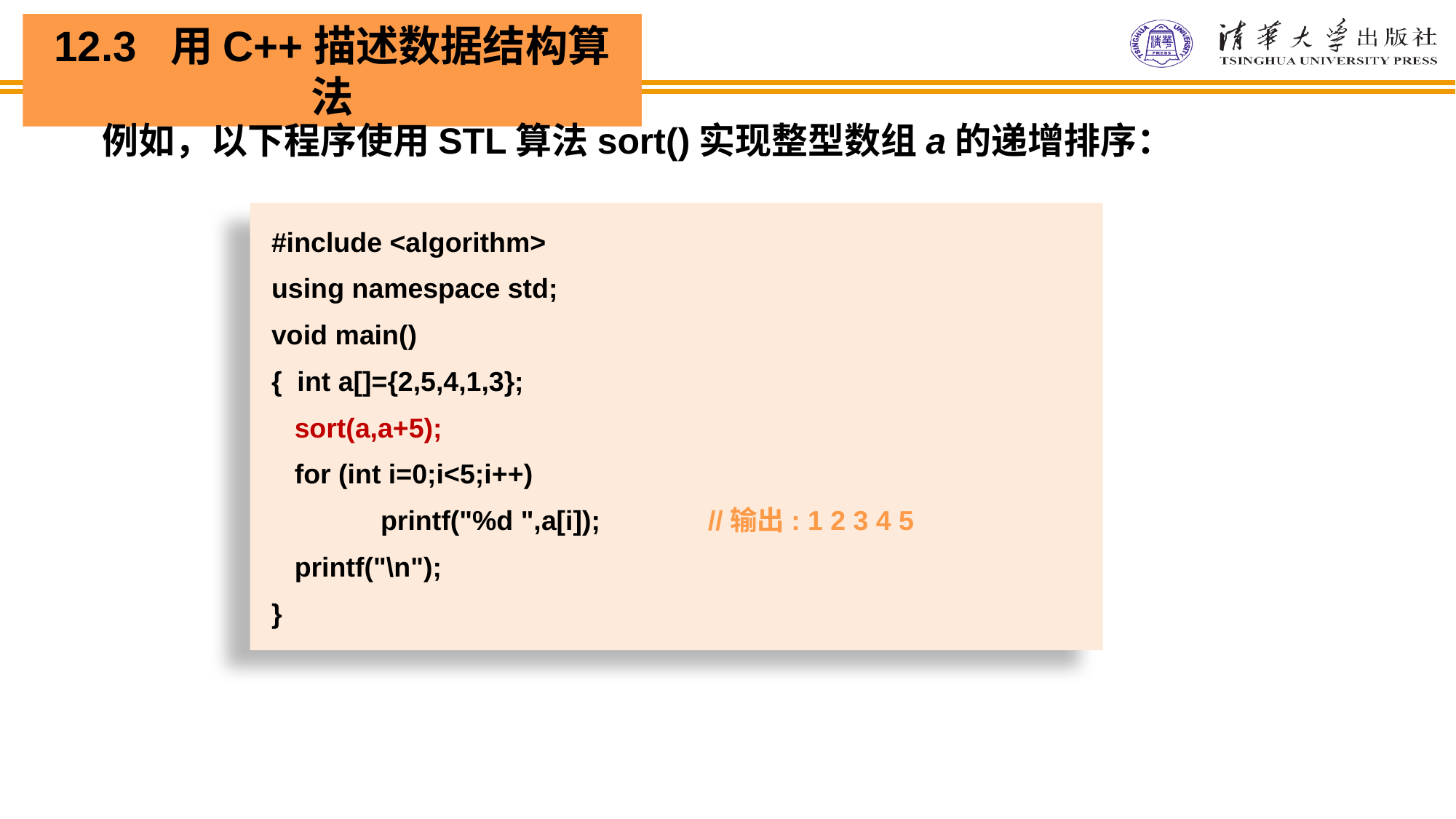

例如，以下程序使用STL算法sort()实现整型数组a的递增排序：
#include <algorithm>
using namespace std;
void main()
{  int a[]={2,5,4,1,3};
   sort(a,a+5);
   for (int i=0;i<5;i++)
	printf("%d ",a[i]);	//输出: 1 2 3 4 5
   printf("\n");
}